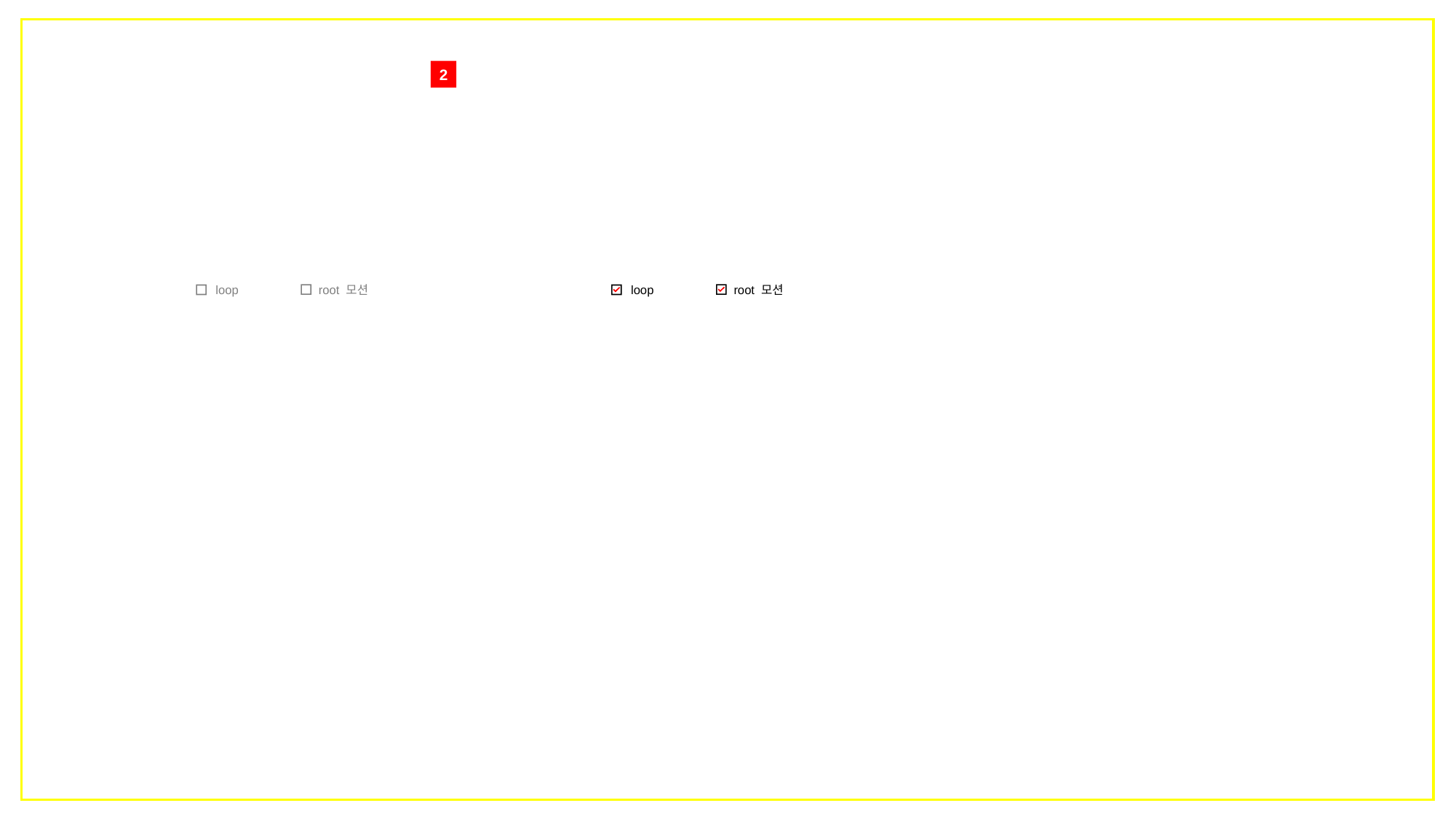

2
loop

root 모션

loop

root 모션